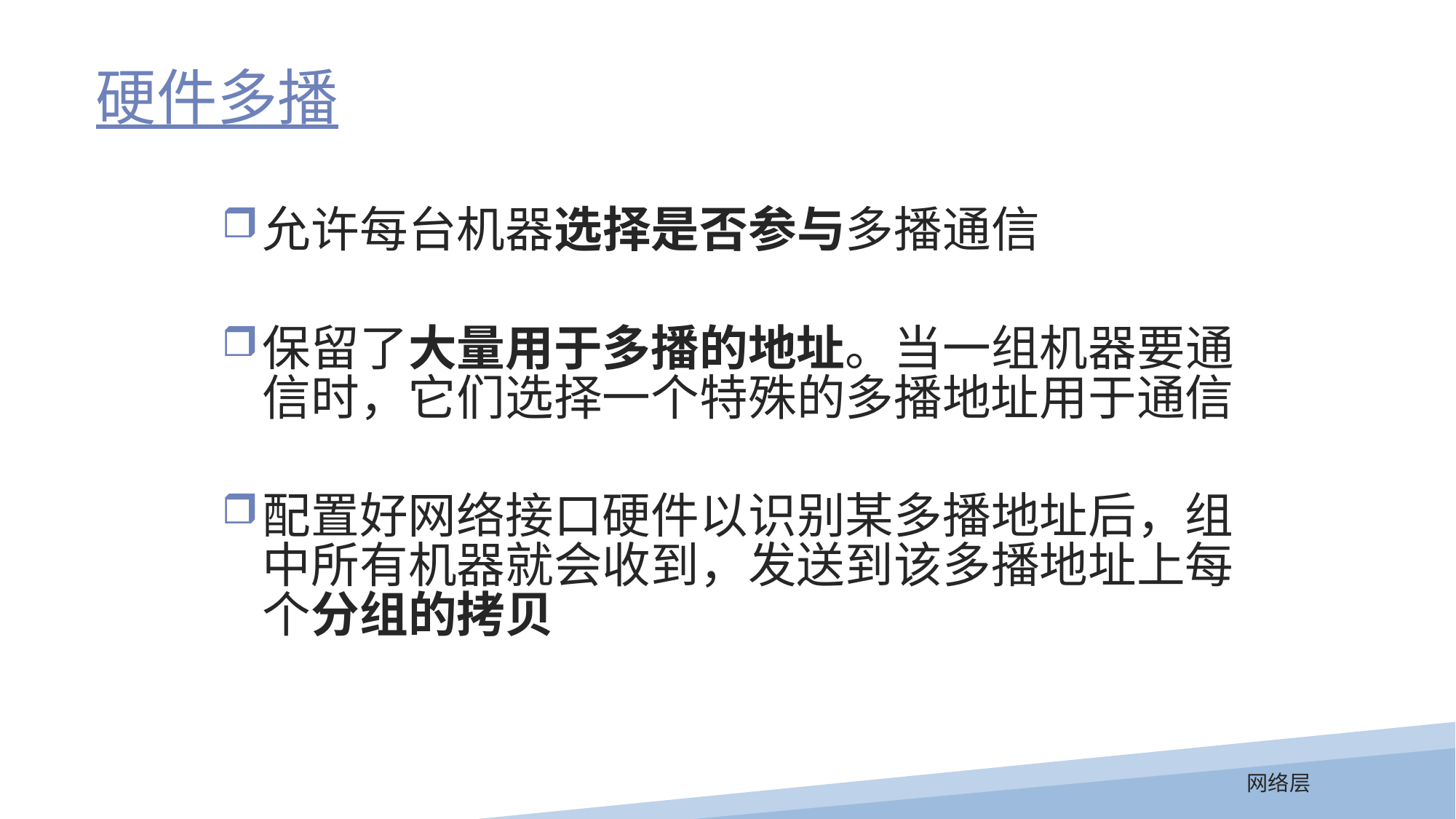

硬件多播
允许每台机器选择是否参与多播通信

保留了大量用于多播的地址。当一组机器要通信时，它们选择一个特殊的多播地址用于通信

配置好网络接口硬件以识别某多播地址后，组中所有机器就会收到，发送到该多播地址上每个分组的拷贝

网络层
76